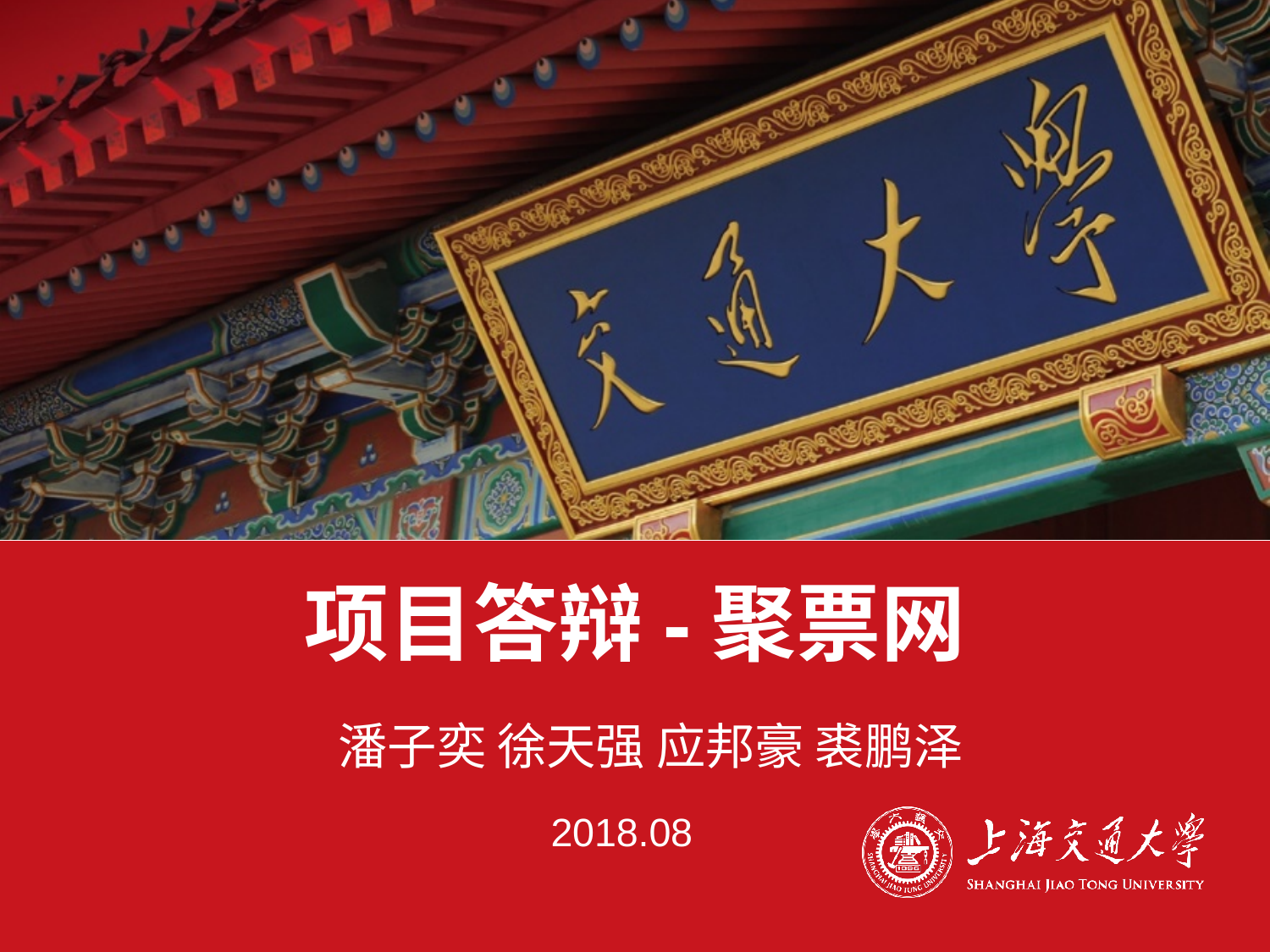

# 项目答辩-聚票网
潘子奕 徐天强 应邦豪 裘鹏泽
2018.08